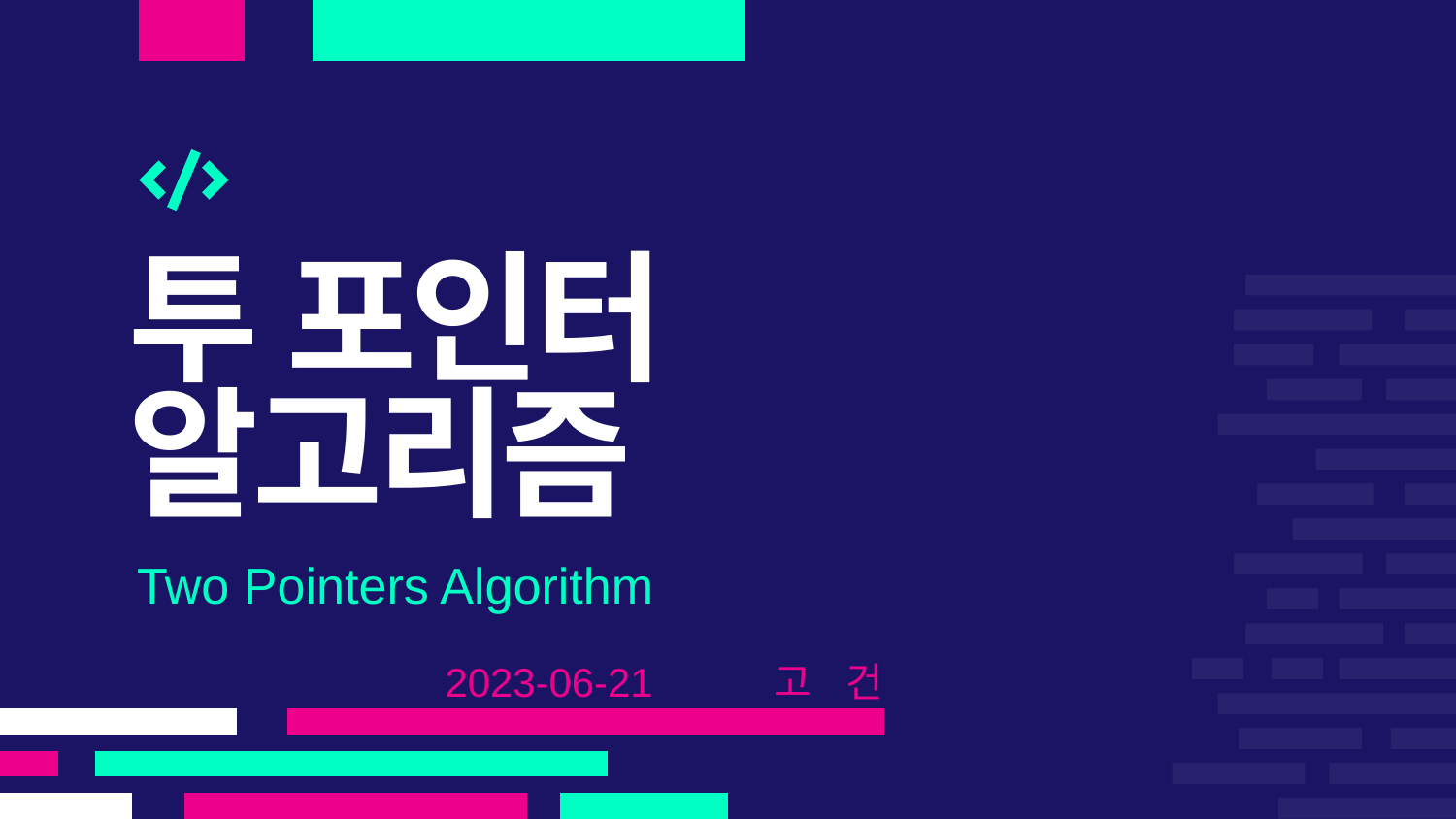

투 포인터
알고리즘
Two Pointers Algorithm
2023-06-21          고   건